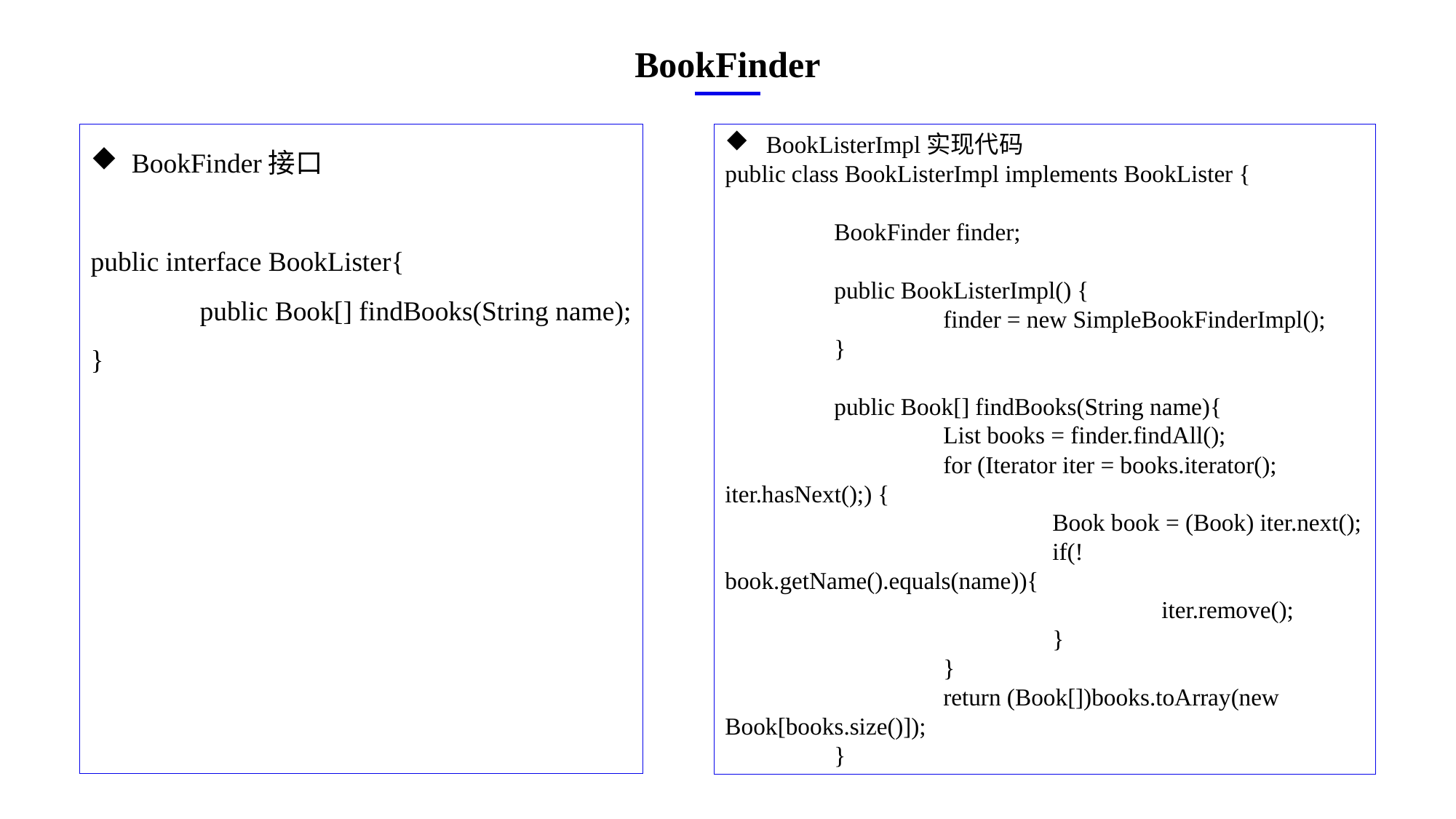

BookFinder
BookListerImpl实现代码
public class BookListerImpl implements BookLister {

	BookFinder finder;

	public BookListerImpl() {
		finder = new SimpleBookFinderImpl();
	}

	public Book[] findBooks(String name){
		List books = finder.findAll();
		for (Iterator iter = books.iterator(); iter.hasNext();) {
			Book book = (Book) iter.next();
			if(!book.getName().equals(name)){
				iter.remove();
			}
		}
		return (Book[])books.toArray(new Book[books.size()]);
	}
BookFinder接口

public interface BookLister{
	public Book[] findBooks(String name);
}

e7d195523061f1c0ae0eb3eed39d2bcef4622b2499a05fe6567B54A876BEB457BD1EB8EBE9915191D1FA2E860D28D251AB291D9CBBDD28D4BD16020FD75D8281481517FC21E86E4C931520AFA1087E92E357E3DB373CA326F6F926B1A67F681E99E875FFD293B2C32B3919AE4D43F9436862A7DD54F9346DF3662D8AB7319030EF75D53FF682DE13